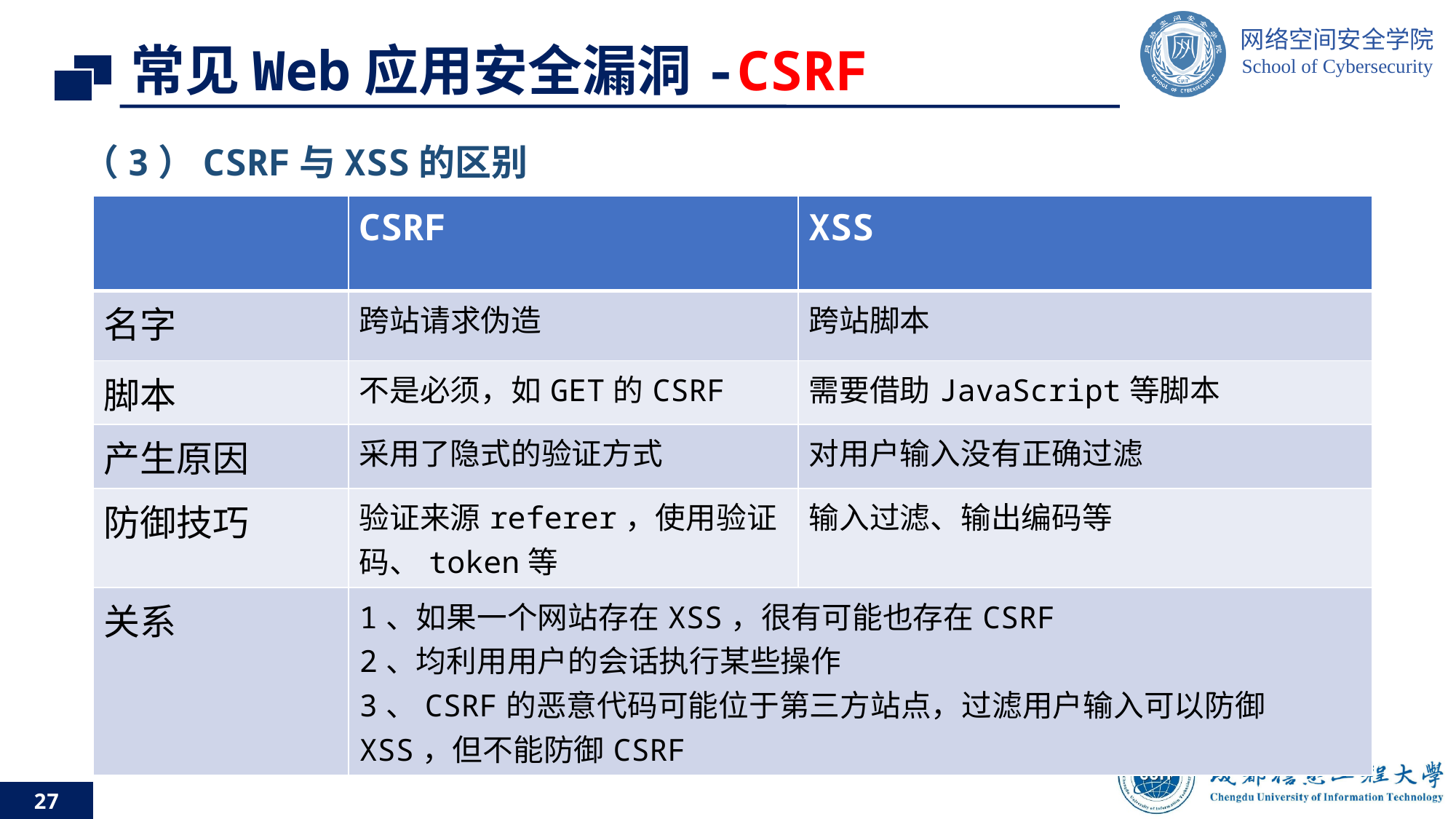

# 常见Web应用安全漏洞-CSRF
（3）CSRF与XSS的区别
|  | CSRF | XSS |
| --- | --- | --- |
| 名字 | 跨站请求伪造 | 跨站脚本 |
| 脚本 | 不是必须，如GET的CSRF | 需要借助JavaScript等脚本 |
| 产生原因 | 采用了隐式的验证方式 | 对用户输入没有正确过滤 |
| 防御技巧 | 验证来源referer，使用验证码、token等 | 输入过滤、输出编码等 |
| 关系 | 1、如果一个网站存在XSS，很有可能也存在CSRF 2、均利用用户的会话执行某些操作 3、CSRF的恶意代码可能位于第三方站点，过滤用户输入可以防御XSS，但不能防御CSRF |  |
27